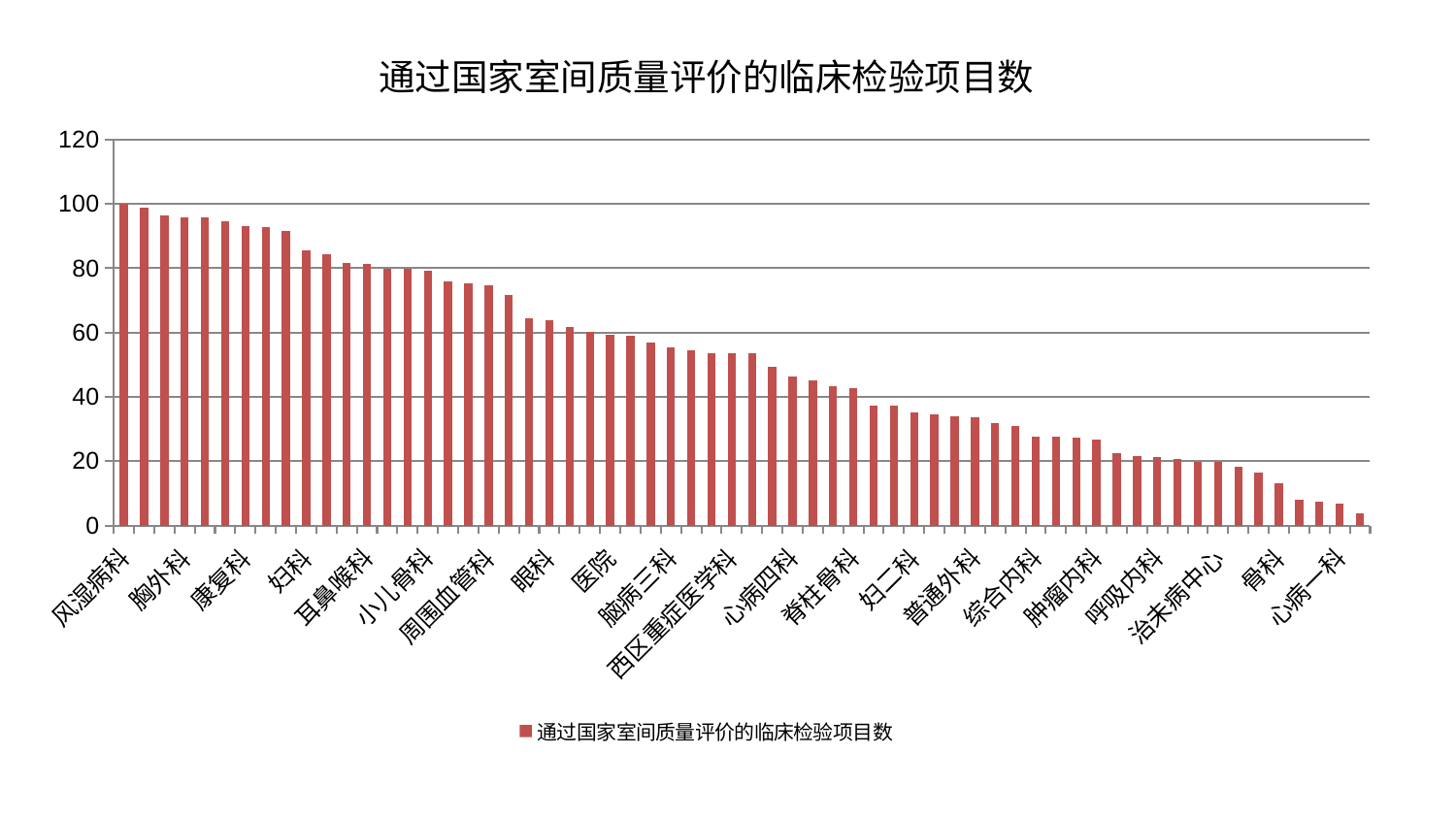

### Chart: 通过国家室间质量评价的临床检验项目数

| Category | 通过国家室间质量评价的临床检验项目数 |
|---|---|
| 风湿病科 | 100.0 |
| 脾胃科消化科合并 | 98.73144614803327 |
| 心病二科 | 96.45623795319402 |
| 胸外科 | 95.80652336304237 |
| 推拿科 | 95.68874103191726 |
| 肛肠科 | 94.47476156260569 |
| 康复科 | 93.0307147278574 |
| 心病三科 | 92.73762714688516 |
| 脑病二科 | 91.51454927845914 |
| 妇科 | 85.62414616330167 |
| 老年医学科 | 84.36827689898458 |
| 小儿推拿科 | 81.74854903440341 |
| 耳鼻喉科 | 81.46311968409103 |
| 皮肤科 | 79.83554611424482 |
| 美容皮肤科 | 79.69970389625941 |
| 小儿骨科 | 79.11410871920103 |
| 肾病科 | 75.91720346428941 |
| 心血管内科 | 75.37128111429702 |
| 周围血管科 | 74.67154441602429 |
| 男科 | 71.63305028497513 |
| 妇科妇二科合并 | 64.42087133649383 |
| 眼科 | 63.70872151524078 |
| 重症医学科 | 61.701693164764336 |
| 关节骨科 | 60.36660925214904 |
| 医院 | 59.349442772708414 |
| 产科 | 58.86001273605041 |
| 神经外科 | 56.777181027986636 |
| 脑病三科 | 55.442802641862365 |
| 肝病科 | 54.40202232291389 |
| 口腔科 | 53.59540894418571 |
| 西区重症医学科 | 53.51272623708197 |
| 身心医学科 | 53.425168547282546 |
| 消化内科 | 49.29486802086852 |
| 心病四科 | 46.195012330937246 |
| 东区肾病科 | 45.17603362230396 |
| 神经内科 | 43.20306280749941 |
| 脊柱骨科 | 42.62818489016779 |
| 东区重症医学科 | 37.40053334757249 |
| 运动损伤骨科 | 37.33115849518664 |
| 妇二科 | 35.12995914027094 |
| 脑病一科 | 34.650422034660906 |
| 肾脏内科 | 33.92942004992856 |
| 普通外科 | 33.64405008014391 |
| 乳腺甲状腺外科 | 31.879512994625966 |
| 中医外治中心 | 31.032175133200912 |
| 综合内科 | 27.76183830269397 |
| 泌尿外科 | 27.603514432685362 |
| 针灸科 | 27.422234901186492 |
| 肿瘤内科 | 26.744399789229288 |
| 显微骨科 | 22.46982080529231 |
| 创伤骨科 | 21.42291395233075 |
| 呼吸内科 | 21.1850616860204 |
| 脾胃病科 | 20.66246308938727 |
| 中医经典科 | 19.793424576768732 |
| 治未病中心 | 19.75989699947945 |
| 血液科 | 18.35396583781195 |
| 儿科 | 16.472673965616274 |
| 骨科 | 13.187904595547193 |
| 微创骨科 | 8.063254324348256 |
| 内分泌科 | 7.305586694825969 |
| 心病一科 | 6.923703859267226 |
| 肝胆外科 | 3.648479405510076 |
286